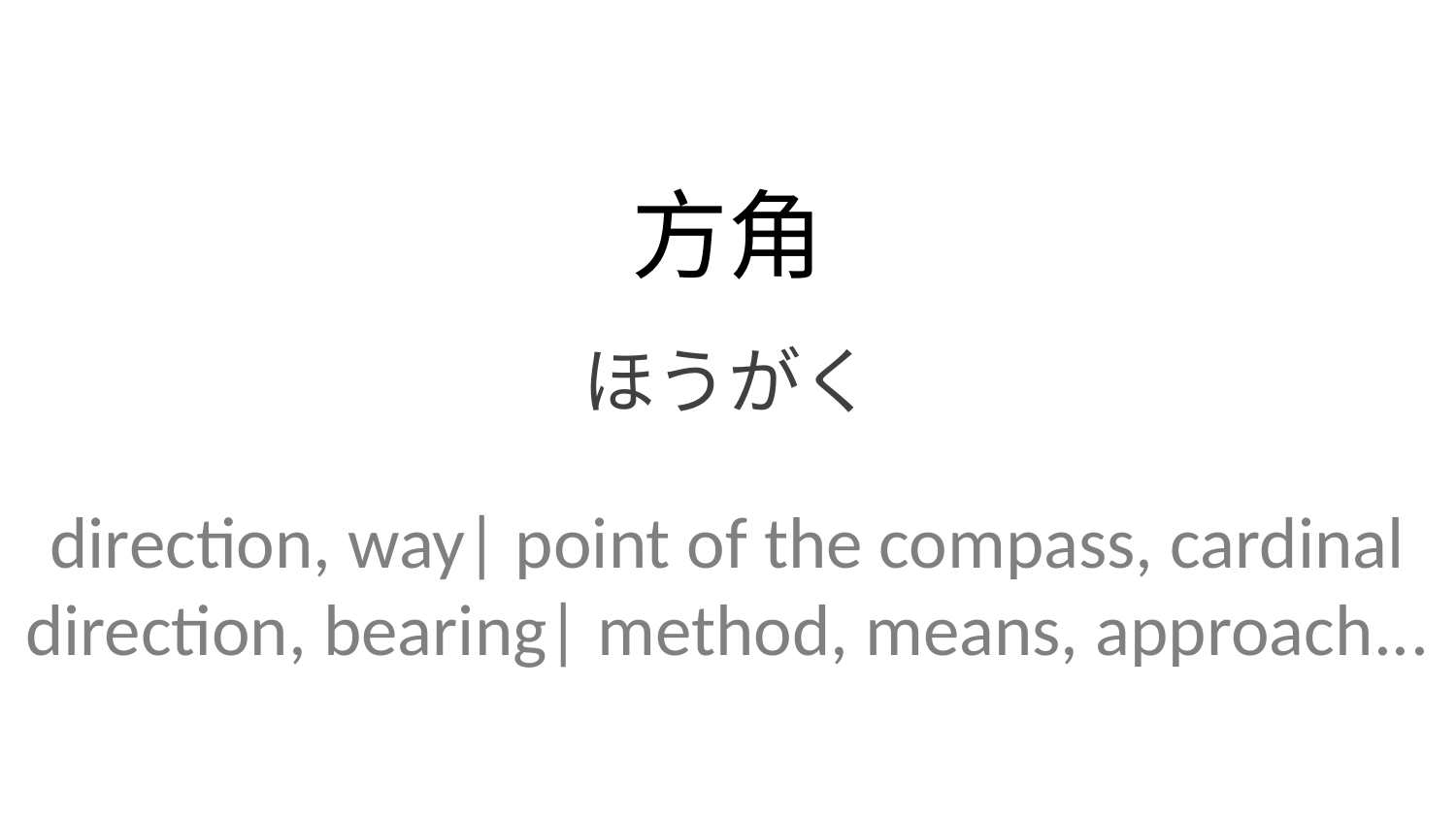

方角

ほうがく
direction, way| point of the compass, cardinal direction, bearing| method, means, approach...